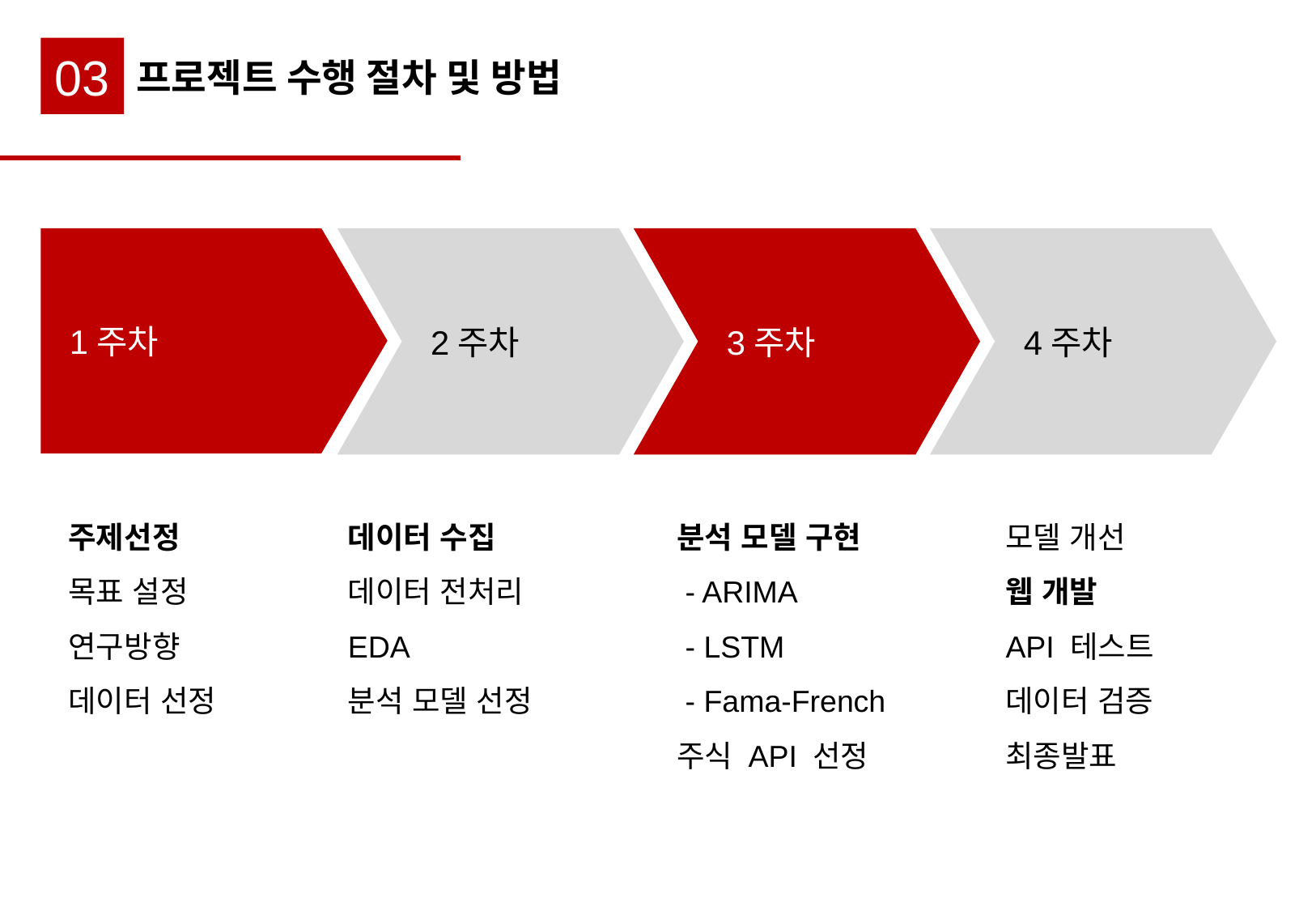

03
프로젝트 수행 절차 및 방법
1주차
2주차
3주차
4주차
주제선정
목표 설정
연구방향
데이터 선정
모델 개선
웹 개발
API 테스트
데이터 검증
최종발표
데이터 수집
데이터 전처리
EDA
분석 모델 선정
분석 모델 구현
 - ARIMA
 - LSTM
 - Fama-French
주식 API 선정